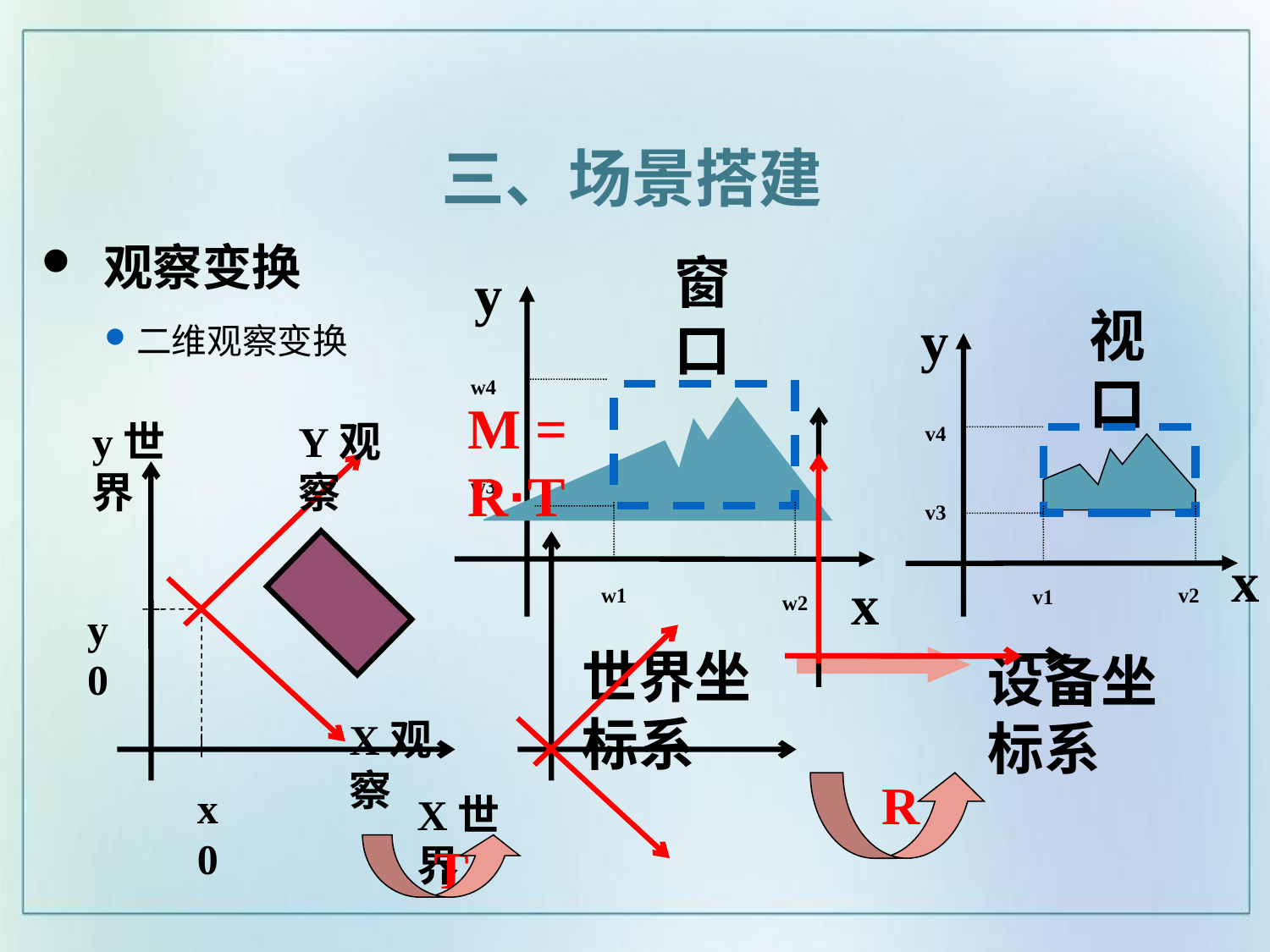

三、场景搭建
 观察变换
二维观察变换

窗口
y

视口
y

w4

v4

w3
v3

x

x
v2
w1
v1
w2
世界坐标系
设备坐标系

M = R·T
y世界
Y观察

y0

X观察

x0
X世界

R

T